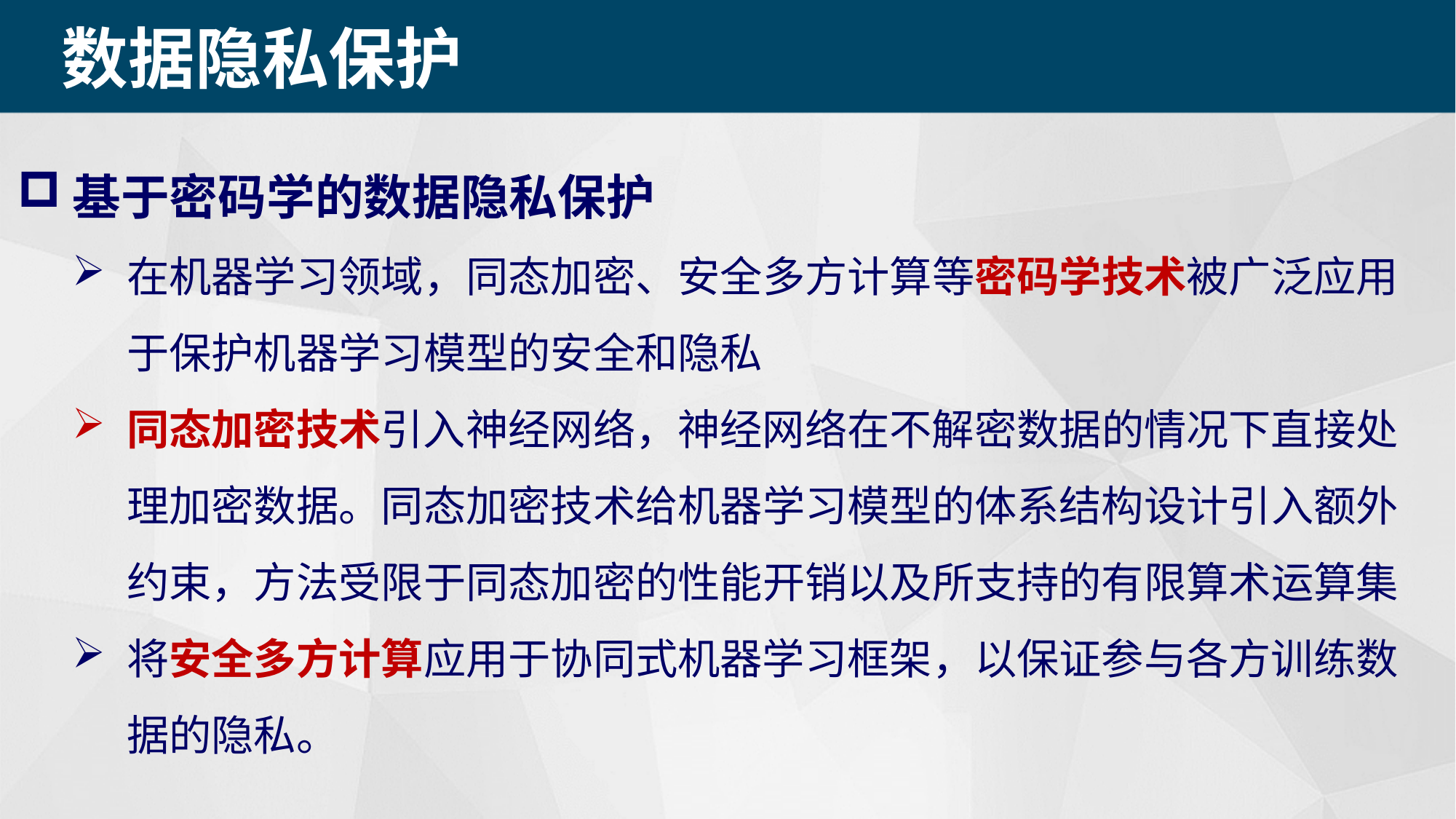

数据隐私保护
基于密码学的数据隐私保护
在机器学习领域，同态加密、安全多方计算等密码学技术被广泛应用于保护机器学习模型的安全和隐私
同态加密技术引入神经网络，神经网络在不解密数据的情况下直接处理加密数据。同态加密技术给机器学习模型的体系结构设计引入额外约束，方法受限于同态加密的性能开销以及所支持的有限算术运算集
将安全多方计算应用于协同式机器学习框架，以保证参与各方训练数据的隐私。